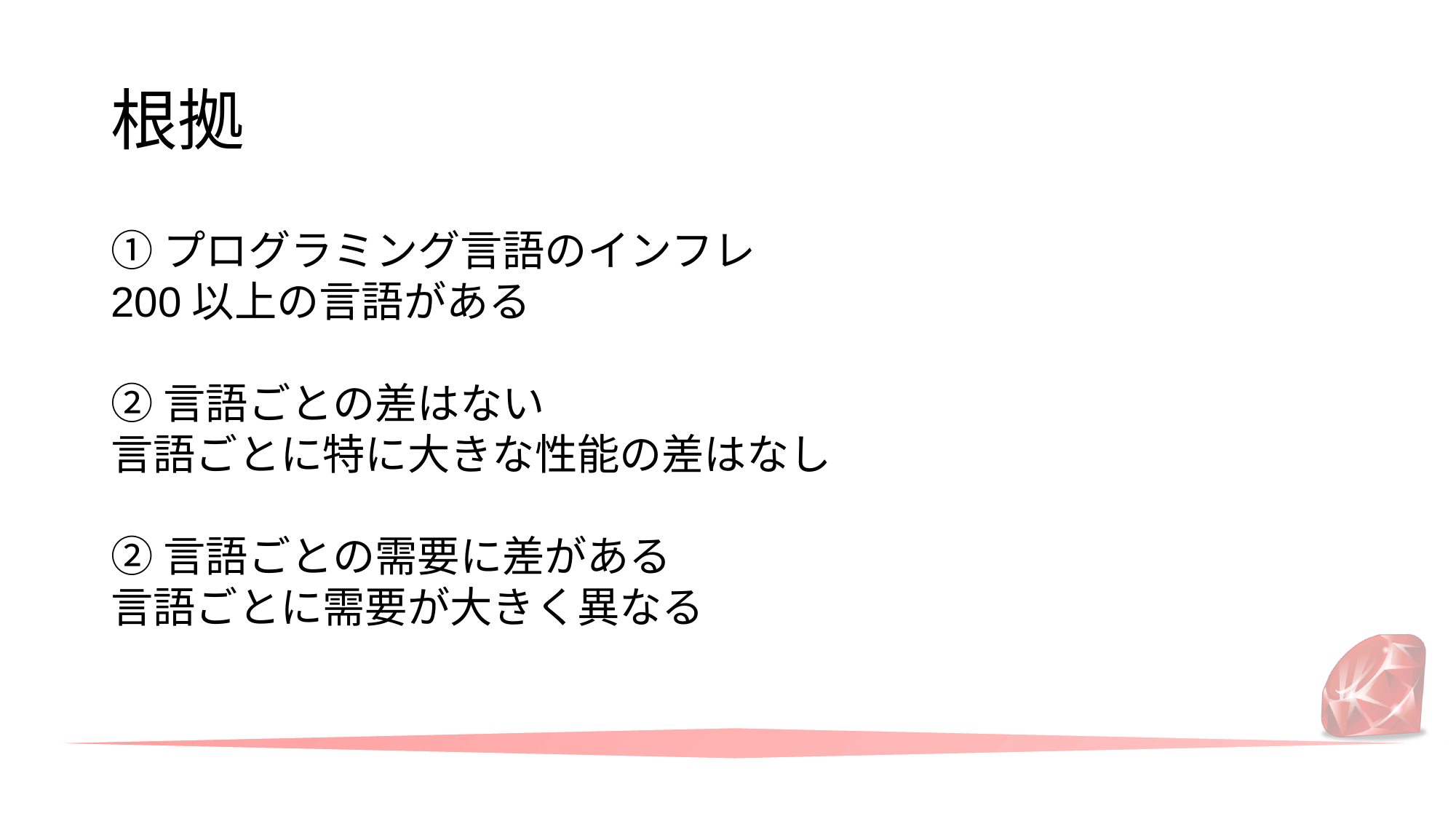

# 根拠
①プログラミング言語のインフレ
200以上の言語がある

②言語ごとの差はない
言語ごとに特に大きな性能の差はなし

②言語ごとの需要に差がある
言語ごとに需要が大きく異なる